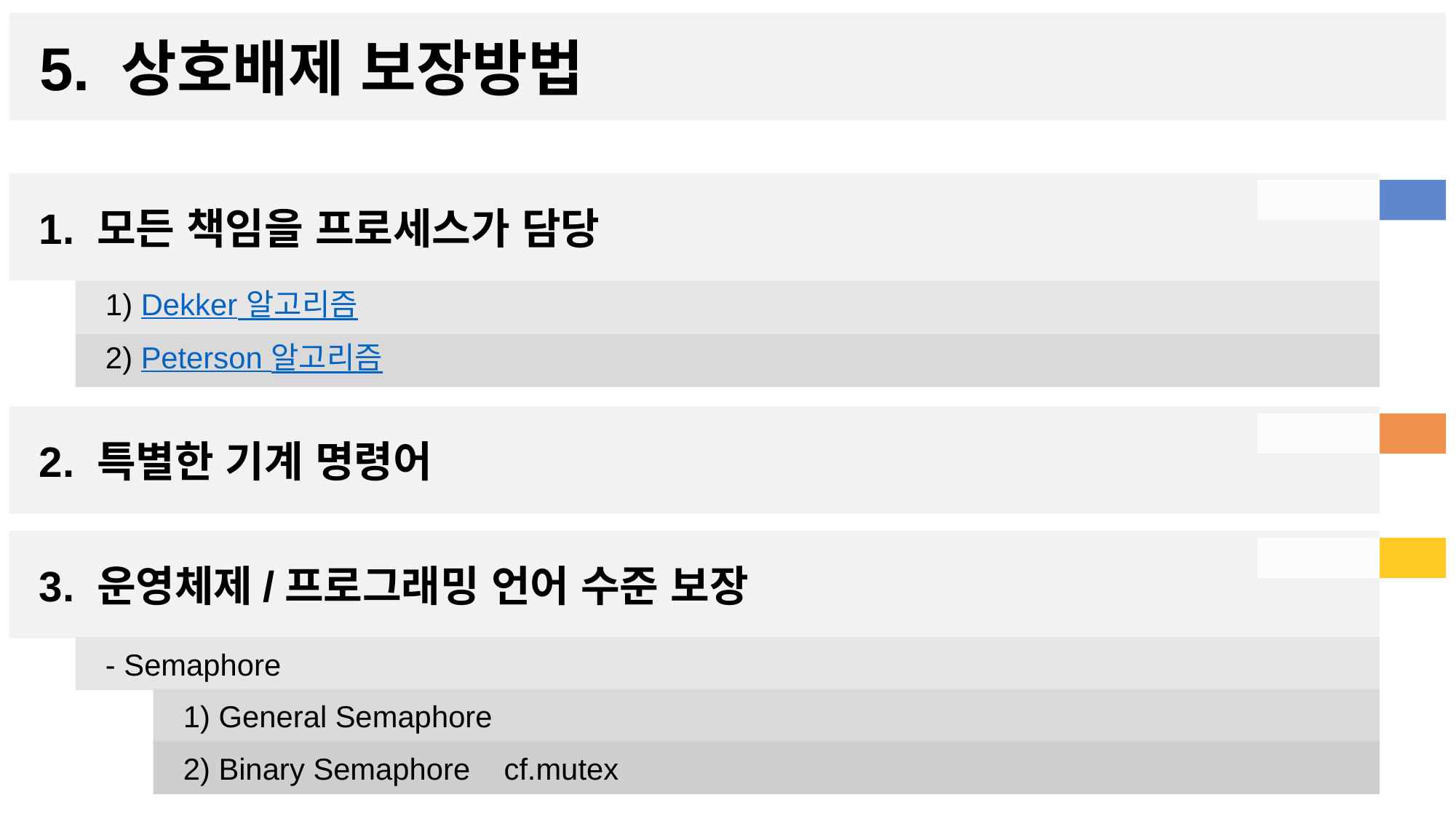

5. 상호배제 보장방법
1. 모든 책임을 프로세스가 담당

1) Dekker 알고리즘
2) Peterson 알고리즘
2. 특별한 기계 명령어

3. 운영체제/프로그래밍 언어 수준 보장

- Semaphore
1) General Semaphore
2) Binary Semaphore    cf.mutex